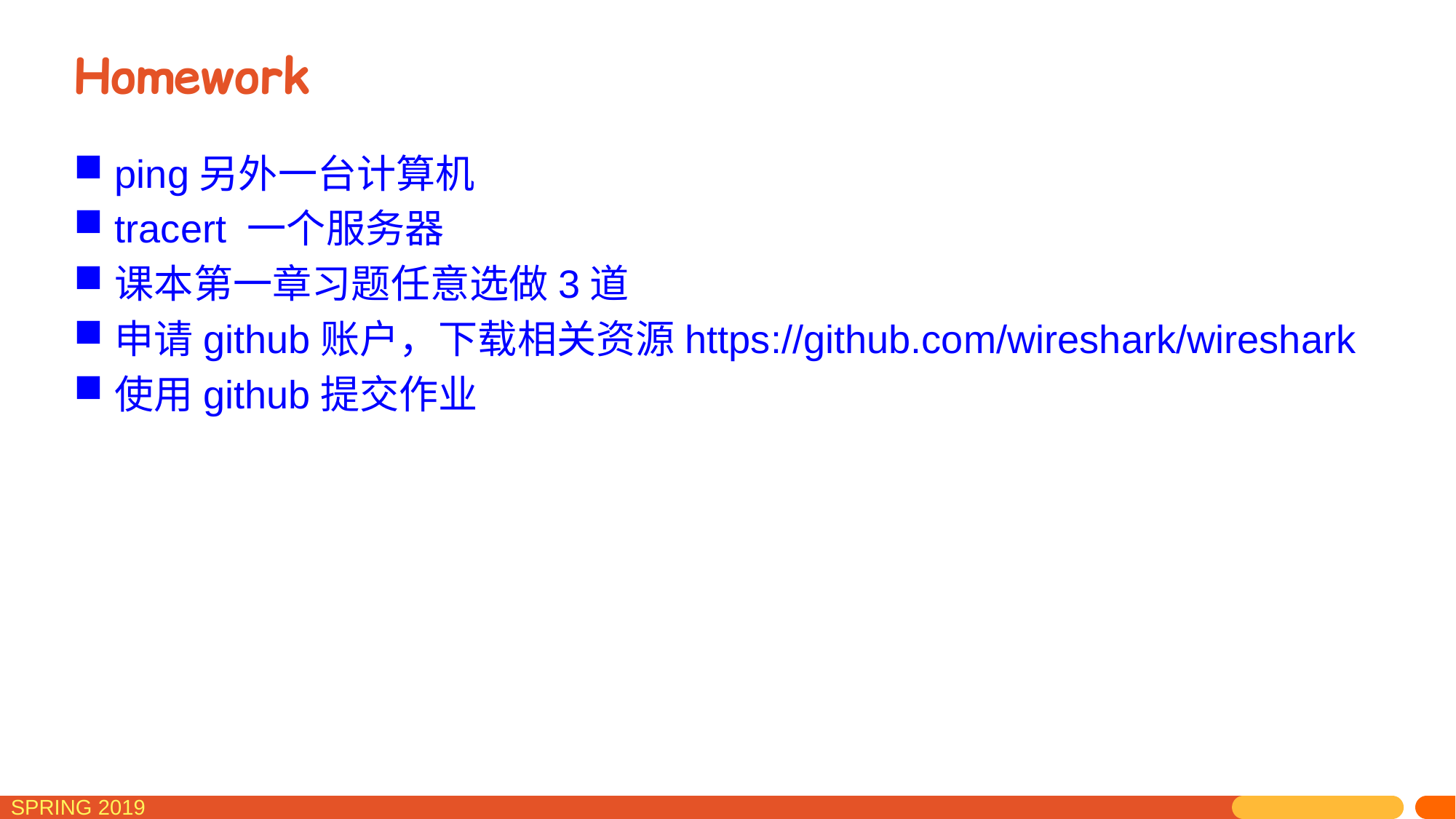

# Homework
ping另外一台计算机
tracert 一个服务器
课本第一章习题任意选做3道
申请github账户，下载相关资源https://github.com/wireshark/wireshark
使用github提交作业